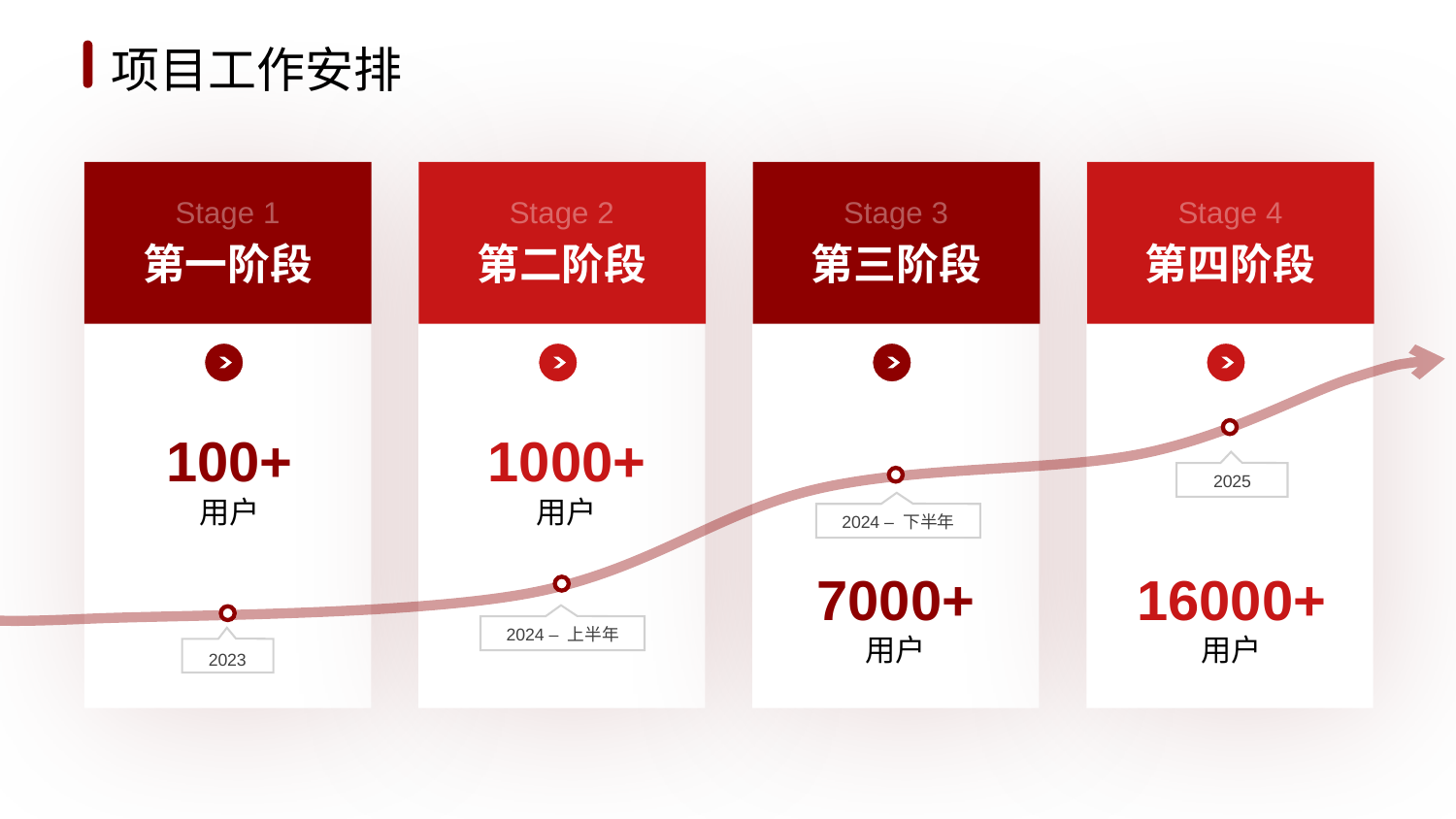

1
2
3
4
5
6
项目工作安排

Stage 1
Stage 2
Stage 3
Stage 4
第二阶段
第三阶段
第四阶段
第一阶段

100+
用户
1000+
用户

2025

2024 – 下半年
7000+
用户
16000+
用户

2024 – 上半年

2023